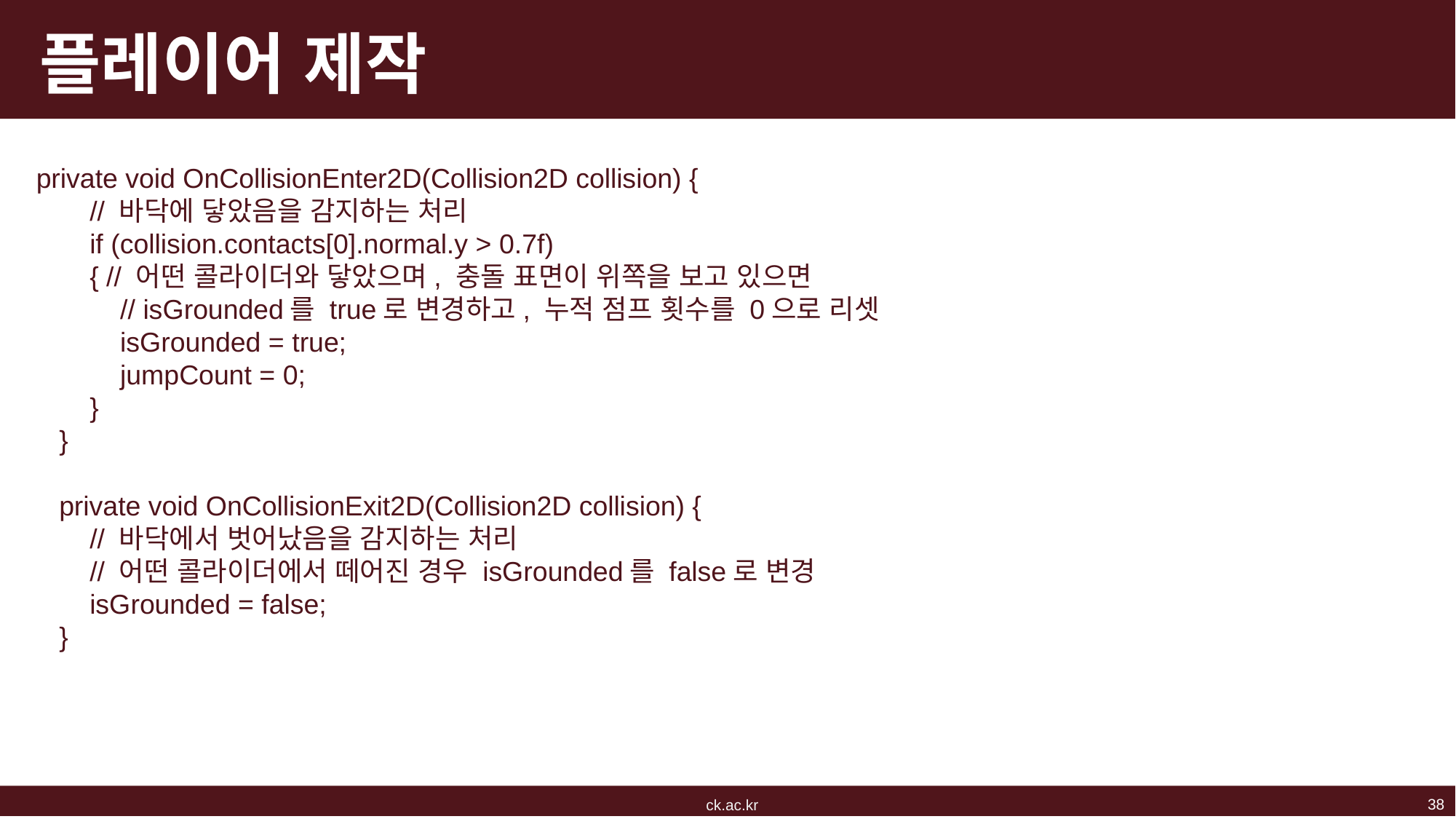

# 플레이어 제작
private void OnCollisionEnter2D(Collision2D collision) {
       // 바닥에 닿았음을 감지하는 처리
       if (collision.contacts[0].normal.y > 0.7f)
       { // 어떤 콜라이더와 닿았으며, 충돌 표면이 위쪽을 보고 있으면
           // isGrounded를 true로 변경하고, 누적 점프 횟수를 0으로 리셋
           isGrounded = true;
           jumpCount = 0;
       }
   }

   private void OnCollisionExit2D(Collision2D collision) {
       // 바닥에서 벗어났음을 감지하는 처리
       // 어떤 콜라이더에서 떼어진 경우 isGrounded를 false로 변경
       isGrounded = false;
   }

38
ck.ac.kr